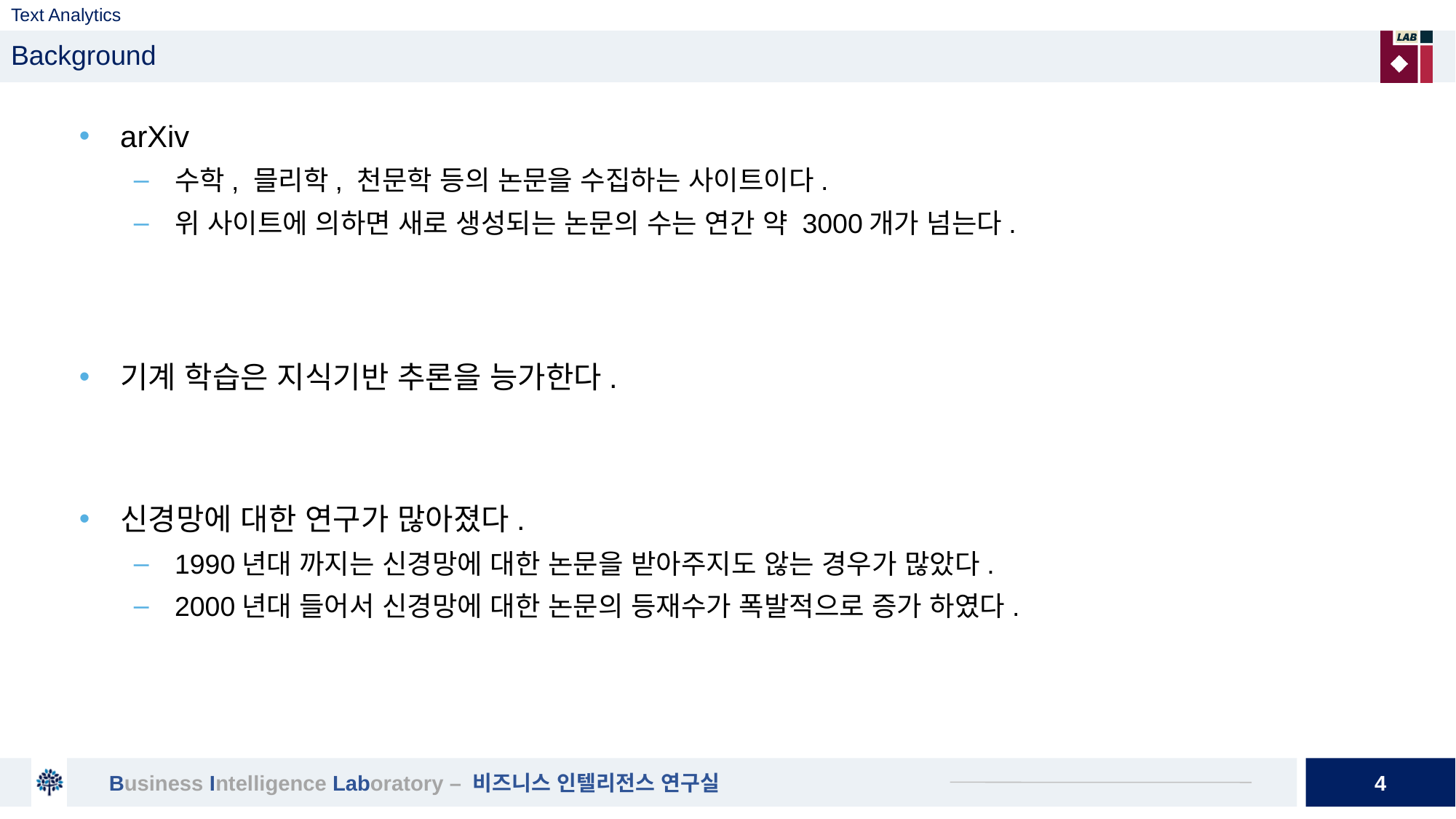

# Text Analytics
Background
arXiv
수학, 믈리학, 천문학 등의 논문을 수집하는 사이트이다.
위 사이트에 의하면 새로 생성되는 논문의 수는 연간 약 3000개가 넘는다.

기계 학습은 지식기반 추론을 능가한다.

신경망에 대한 연구가 많아졌다.
1990년대 까지는 신경망에 대한 논문을 받아주지도 않는 경우가 많았다.
2000년대 들어서 신경망에 대한 논문의 등재수가 폭발적으로 증가 하였다.

4